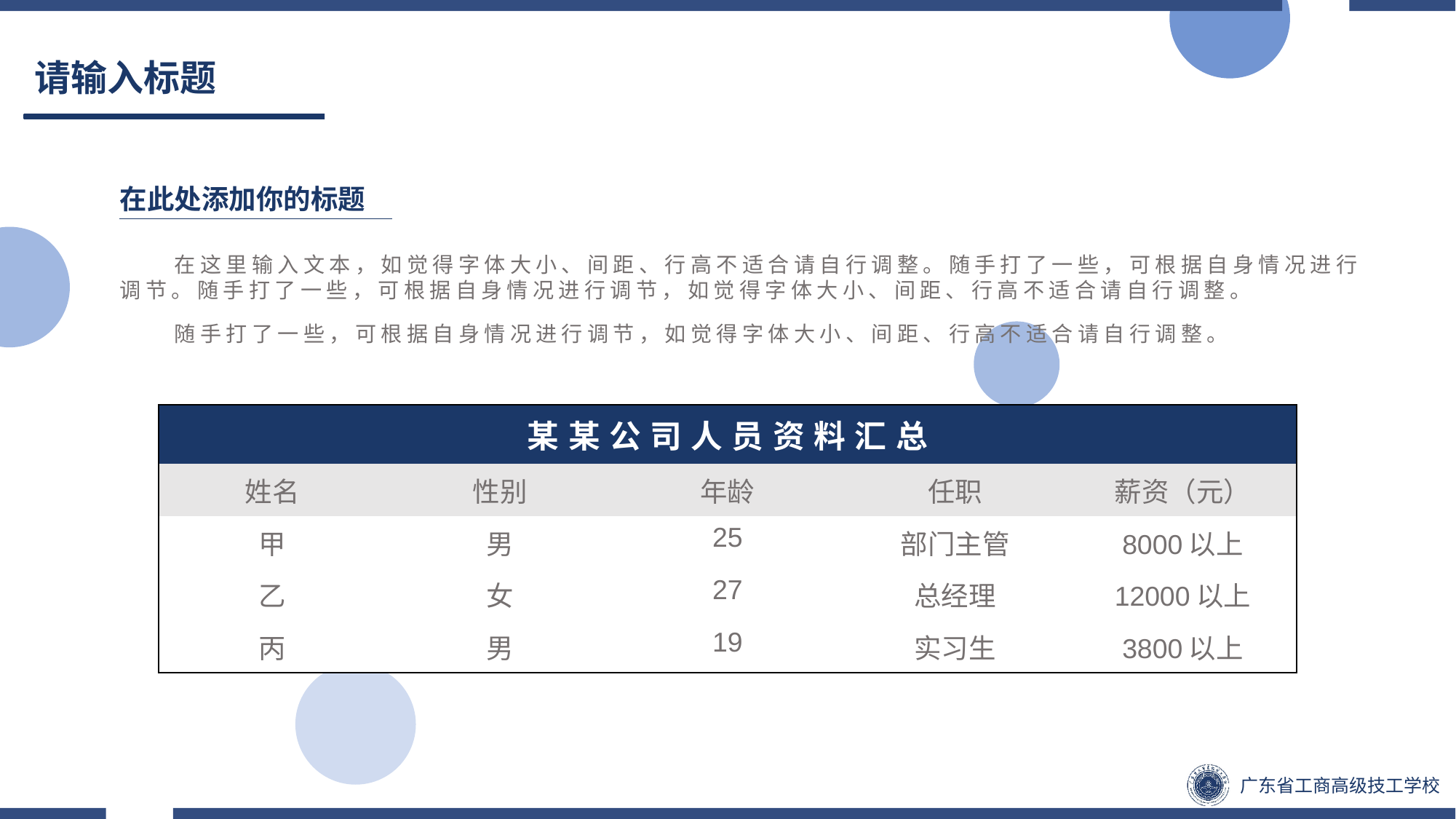

# 请输入标题
在此处添加你的标题
在这里输入文本，如觉得字体大小、间距、行高不适合请自行调整。随手打了一些，可根据自身情况进行调节。随手打了一些，可根据自身情况进行调节，如觉得字体大小、间距、行高不适合请自行调整。
随手打了一些，可根据自身情况进行调节，如觉得字体大小、间距、行高不适合请自行调整。
| 某某公司人员资料汇总 |  |  |  |  |
| --- | --- | --- | --- | --- |
| 姓名 | 性别 | 年龄 | 任职 | 薪资（元） |
| 甲 | 男 | 25 | 部门主管 | 8000以上 |
| 乙 | 女 | 27 | 总经理 | 12000以上 |
| 丙 | 男 | 19 | 实习生 | 3800以上 |